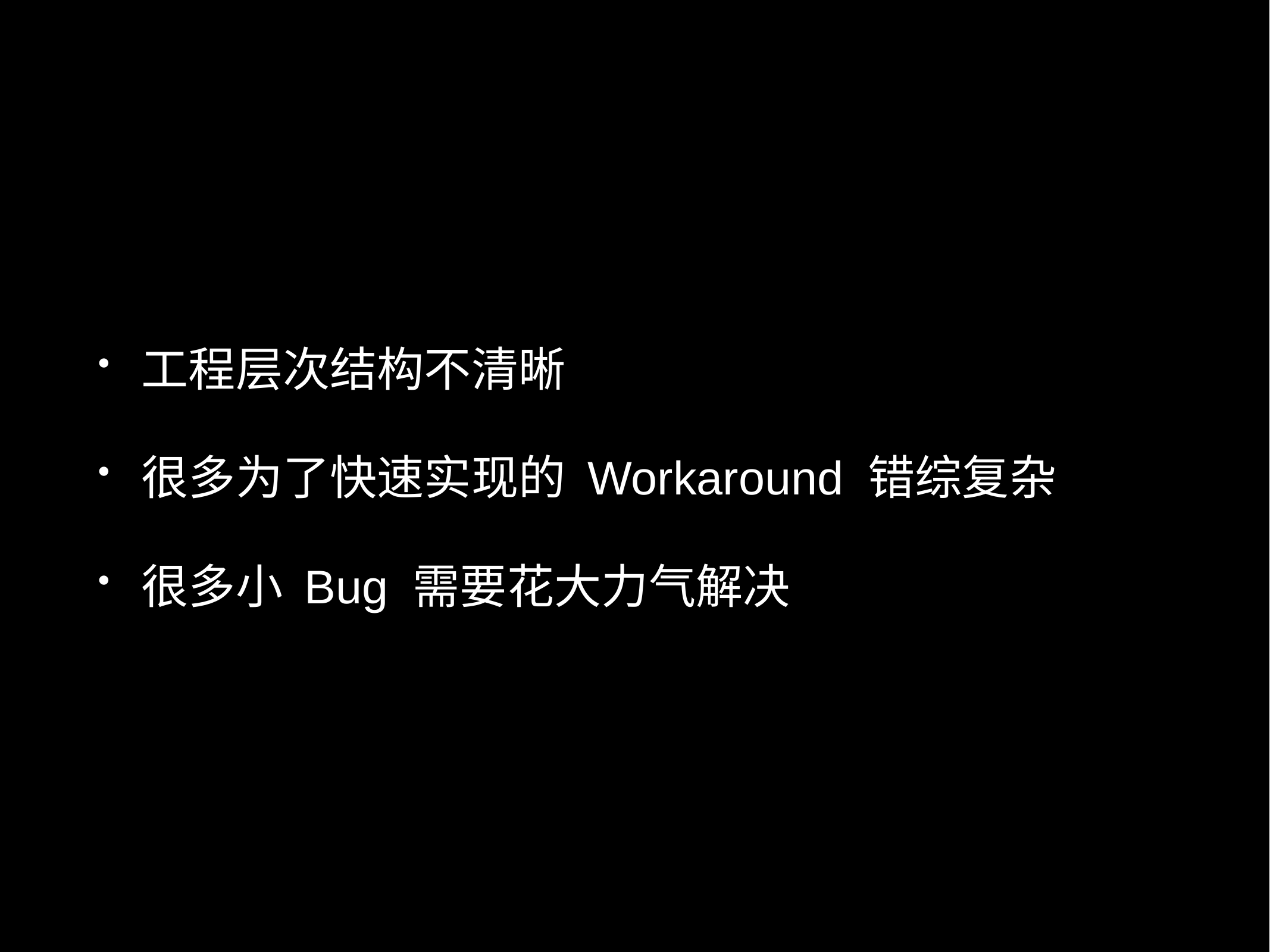

工程层次结构不清晰
很多为了快速实现的 Workaround 错综复杂
很多小 Bug 需要花大力气解决